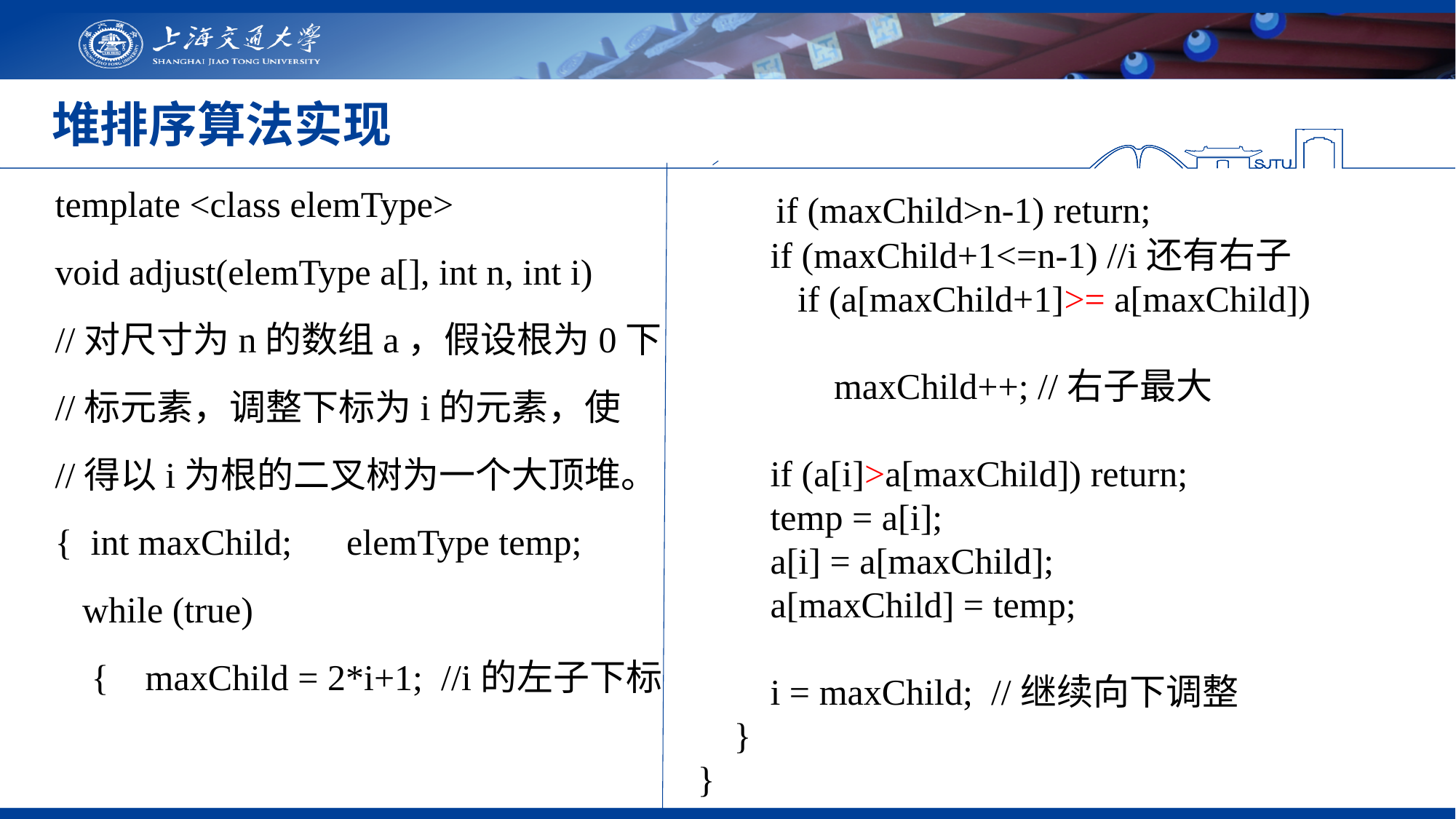

# 堆排序算法实现
template <class elemType>
void adjust(elemType a[], int n, int i)
//对尺寸为n的数组a，假设根为0下
//标元素，调整下标为i的元素，使
//得以i为根的二叉树为一个大顶堆。
{  int maxChild;      elemType temp;
   while (true)
    {    maxChild = 2*i+1;  //i的左子下标
       if (maxChild>n-1) return;
        if (maxChild+1<=n-1) //i还有右子
           if (a[maxChild+1]>= a[maxChild])
               maxChild++; //右子最大

        if (a[i]>a[maxChild]) return;
        temp = a[i];
        a[i] = a[maxChild];
        a[maxChild] = temp;

        i = maxChild;  //继续向下调整
    }
}